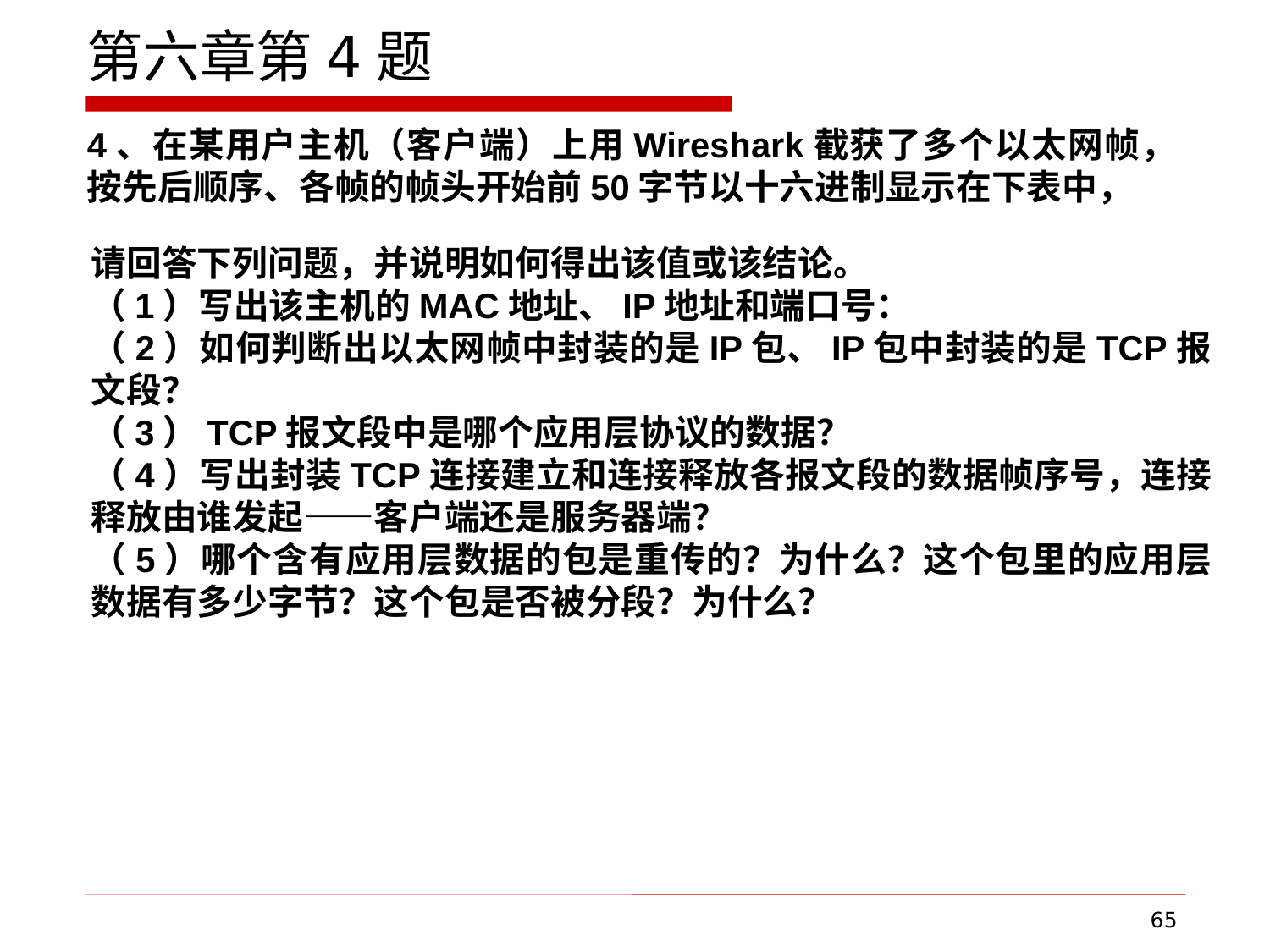

第六章第4题
4、在某用户主机（客户端）上用Wireshark截获了多个以太网帧，按先后顺序、各帧的帧头开始前50字节以十六进制显示在下表中，
请回答下列问题，并说明如何得出该值或该结论。
（1）写出该主机的MAC地址、IP地址和端口号：
（2）如何判断出以太网帧中封装的是IP包、IP包中封装的是TCP报文段？
（3）TCP报文段中是哪个应用层协议的数据？
（4）写出封装TCP连接建立和连接释放各报文段的数据帧序号，连接释放由谁发起——客户端还是服务器端？
（5）哪个含有应用层数据的包是重传的？为什么？这个包里的应用层数据有多少字节？这个包是否被分段？为什么？
65